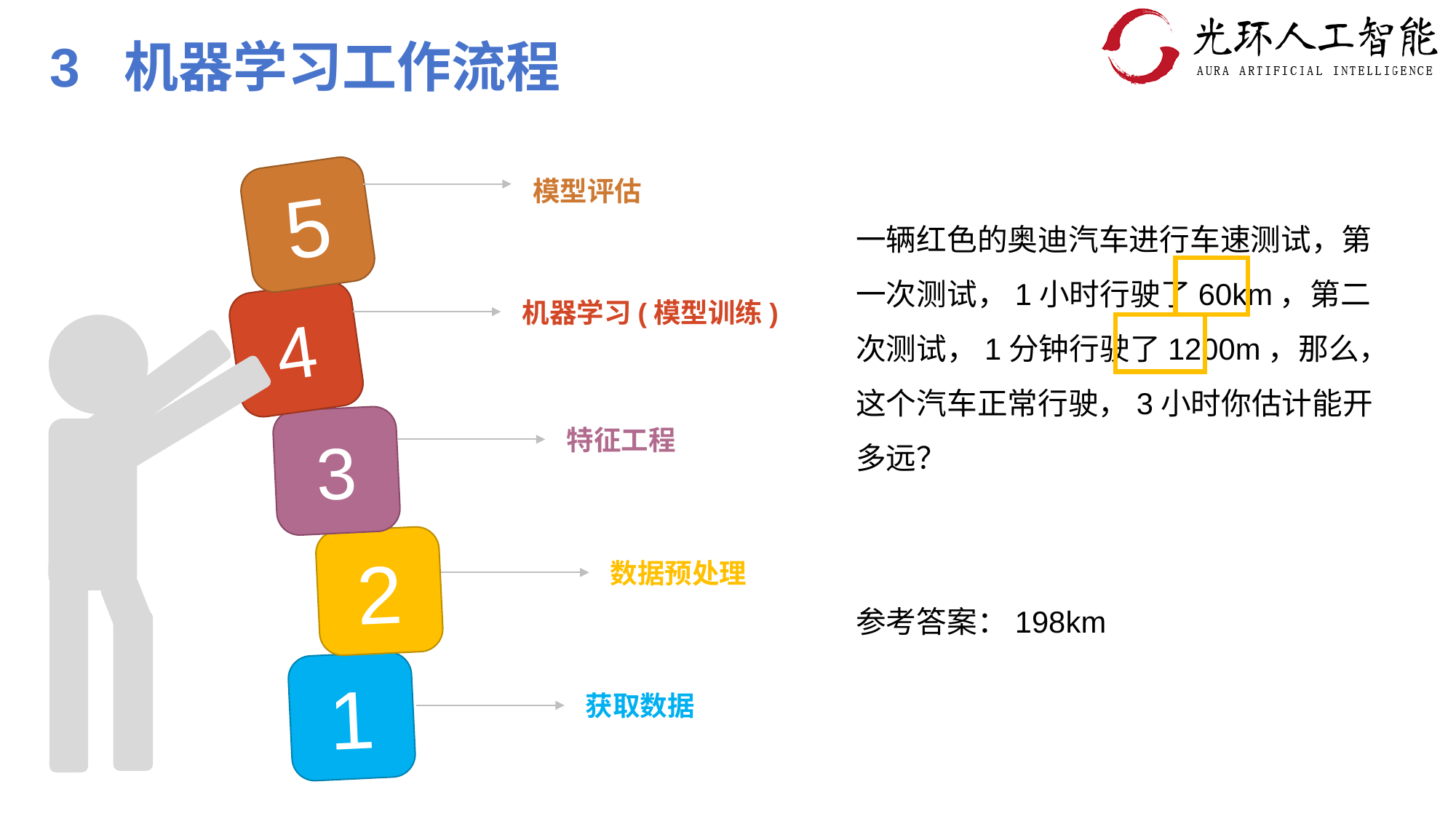

3  机器学习工作流程
模型评估
5
一辆红色的奥迪汽车进行车速测试，第一次测试，1小时行驶了60km，第二次测试，1分钟行驶了1200m，那么，这个汽车正常行驶，3小时你估计能开多远？

参考答案：198km

机器学习(模型训练)

4

特征工程
3
2
数据预处理

1
获取数据